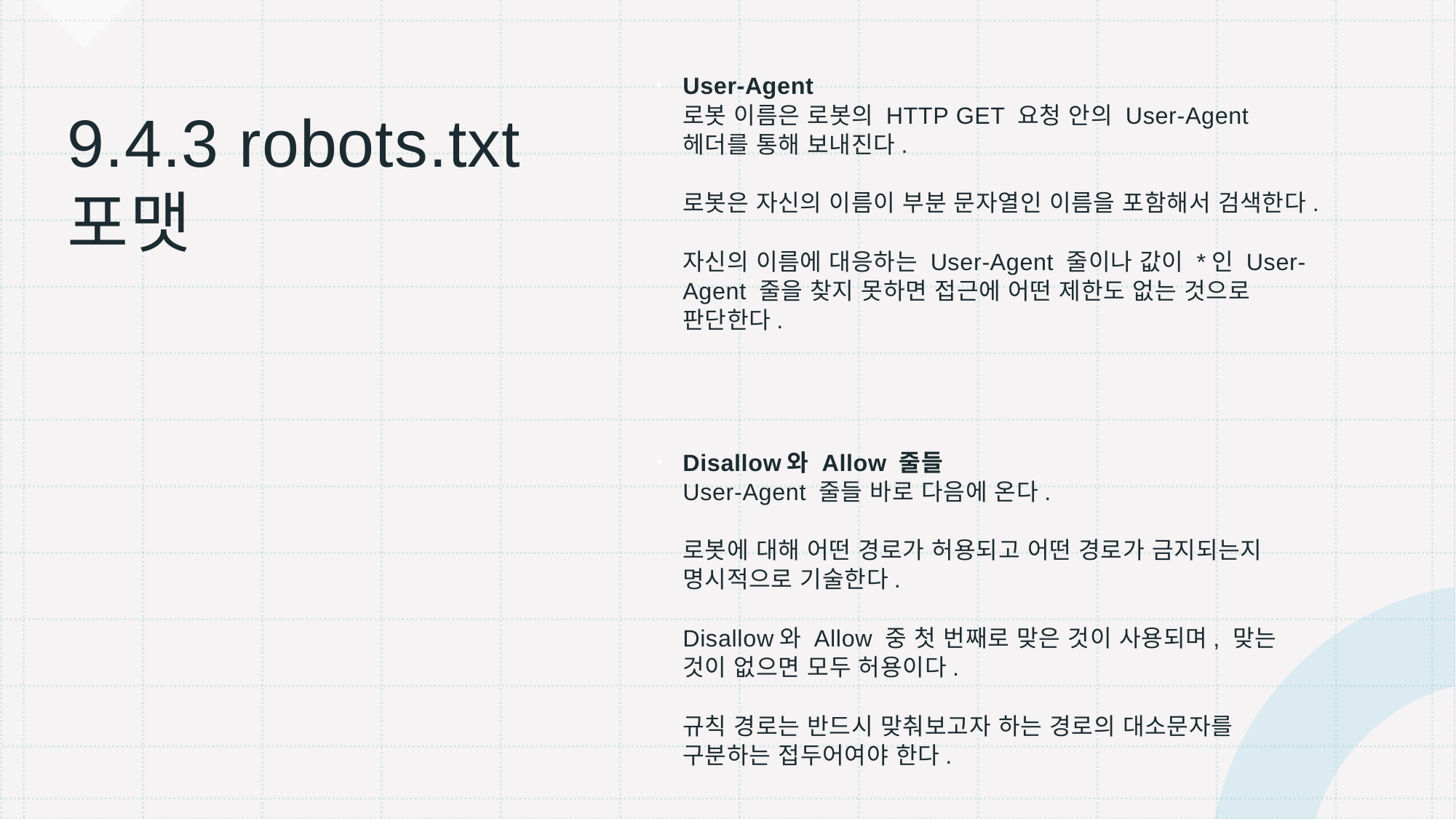

User-Agent
로봇 이름은 로봇의 HTTP GET 요청 안의 User-Agent 헤더를 통해 보내진다.
로봇은 자신의 이름이 부분 문자열인 이름을 포함해서 검색한다.
자신의 이름에 대응하는 User-Agent 줄이나 값이 *인 User-Agent 줄을 찾지 못하면 접근에 어떤 제한도 없는 것으로 판단한다.

Disallow와 Allow 줄들
User-Agent 줄들 바로 다음에 온다.
로봇에 대해 어떤 경로가 허용되고 어떤 경로가 금지되는지 명시적으로 기술한다.
Disallow와 Allow 중 첫 번째로 맞은 것이 사용되며, 맞는 것이 없으면 모두 허용이다.
규칙 경로는 반드시 맞춰보고자 하는 경로의 대소문자를 구분하는 접두어여야 한다.
# 9.4.3 robots.txt 포맷